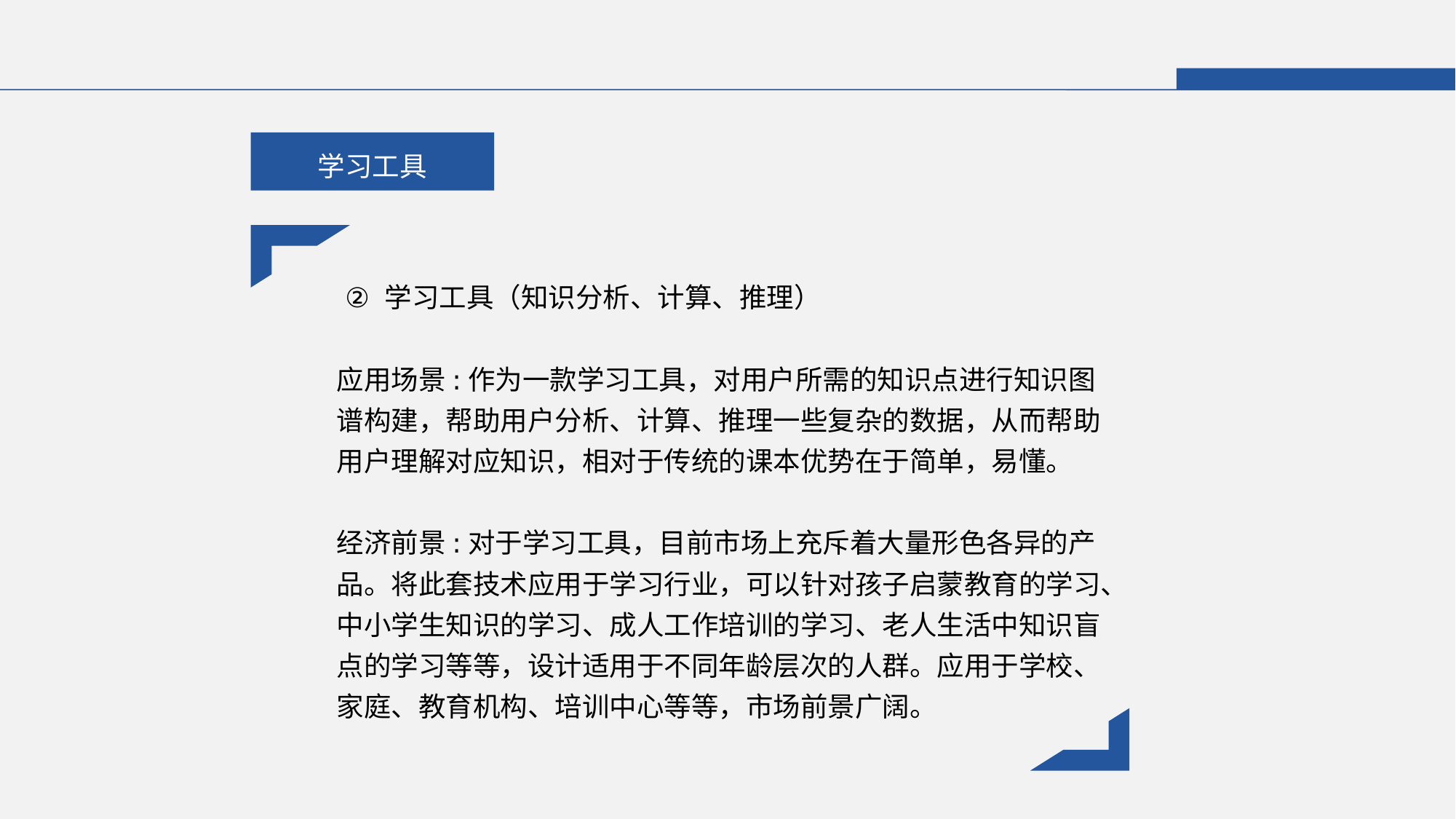

学习工具

 ② 学习工具（知识分析、计算、推理）

应用场景:作为一款学习工具，对用户所需的知识点进行知识图谱构建，帮助用户分析、计算、推理一些复杂的数据，从而帮助用户理解对应知识，相对于传统的课本优势在于简单，易懂。

经济前景:对于学习工具，目前市场上充斥着大量形色各异的产品。将此套技术应用于学习行业，可以针对孩子启蒙教育的学习、中小学生知识的学习、成人工作培训的学习、老人生活中知识盲点的学习等等，设计适用于不同年龄层次的人群。应用于学校、家庭、教育机构、培训中心等等，市场前景广阔。